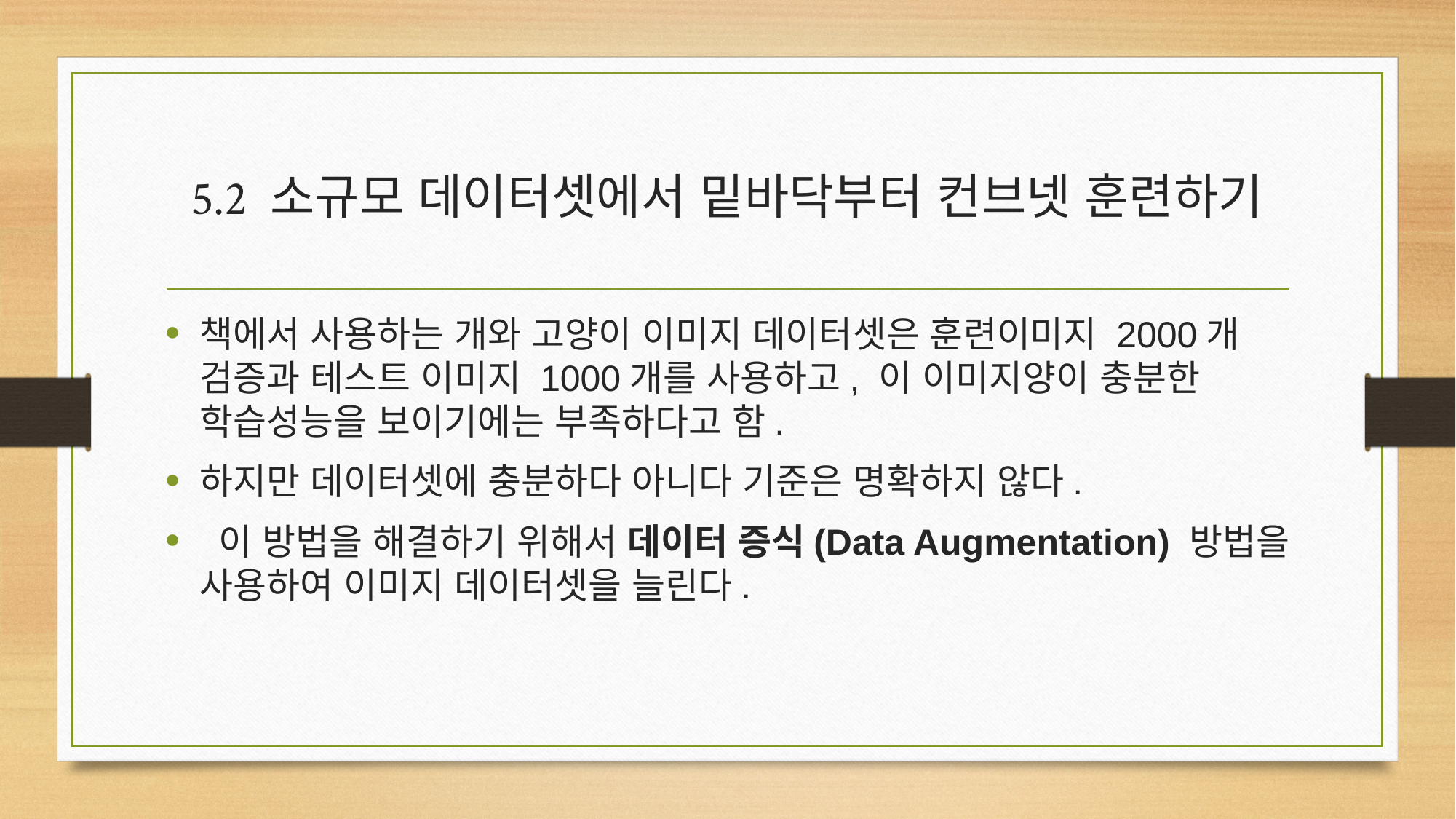

# 5.2 소규모 데이터셋에서 밑바닥부터 컨브넷 훈련하기
책에서 사용하는 개와 고양이 이미지 데이터셋은 훈련이미지 2000개 검증과 테스트 이미지 1000개를 사용하고, 이 이미지양이 충분한 학습성능을 보이기에는 부족하다고 함.
하지만 데이터셋에 충분하다 아니다 기준은 명확하지 않다.
 이 방법을 해결하기 위해서 데이터 증식(Data Augmentation) 방법을 사용하여 이미지 데이터셋을 늘린다.